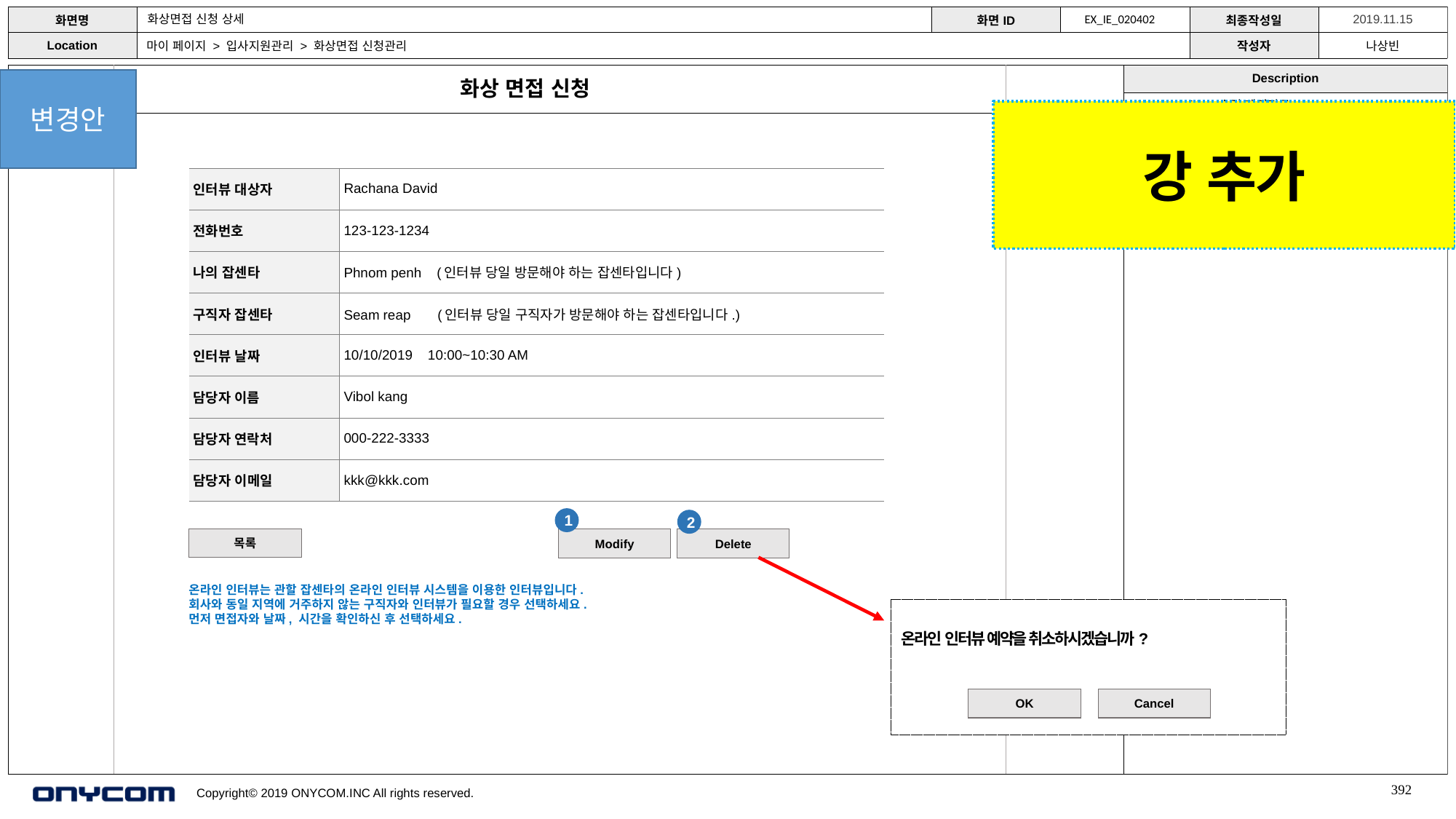

EX_IE_020402
화상면접 신청 상세
마이 페이지 > 입사지원관리 > 화상면접 신청관리
변경안
화상 면접 신청
<modify> 수정 페이지로

<delete> 예약 취소
강 추가
| 인터뷰 대상자 | Rachana David |
| --- | --- |
| 전화번호 | 123-123-1234 |
| 나의 잡센타 | Phnom penh (인터뷰 당일 방문해야 하는 잡센타입니다) |
| 구직자 잡센타 | Seam reap (인터뷰 당일 구직자가 방문해야 하는 잡센타입니다.) |
| 인터뷰 날짜 | 10/10/2019 10:00~10:30 AM |
| 담당자 이름 | Vibol kang |
| 담당자 연락처 | 000-222-3333 |
| 담당자 이메일 | kkk@kkk.com |
1
2
목록
Modify
Delete
온라인 인터뷰는 관할 잡센타의 온라인 인터뷰 시스템을 이용한 인터뷰입니다.
회사와 동일 지역에 거주하지 않는 구직자와 인터뷰가 필요할 경우 선택하세요.
먼저 면접자와 날짜, 시간을 확인하신 후 선택하세요.
온라인 인터뷰 예약을 취소하시겠습니까?

OK
Cancel
392